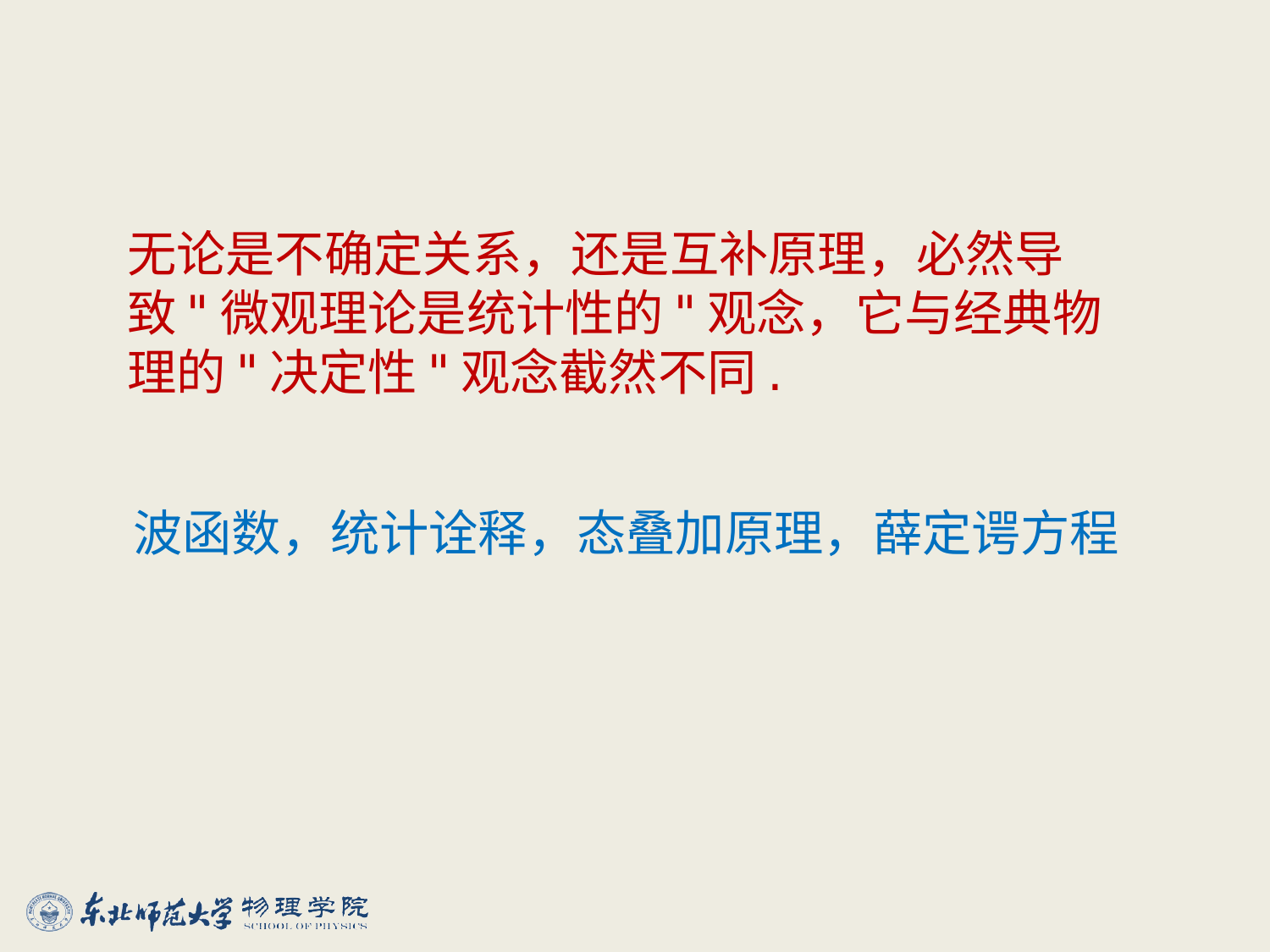

无论是不确定关系，还是互补原理，必然导致"微观理论是统计性的"观念，它与经典物理的"决定性"观念截然不同.
波函数，统计诠释，态叠加原理，薛定谔方程